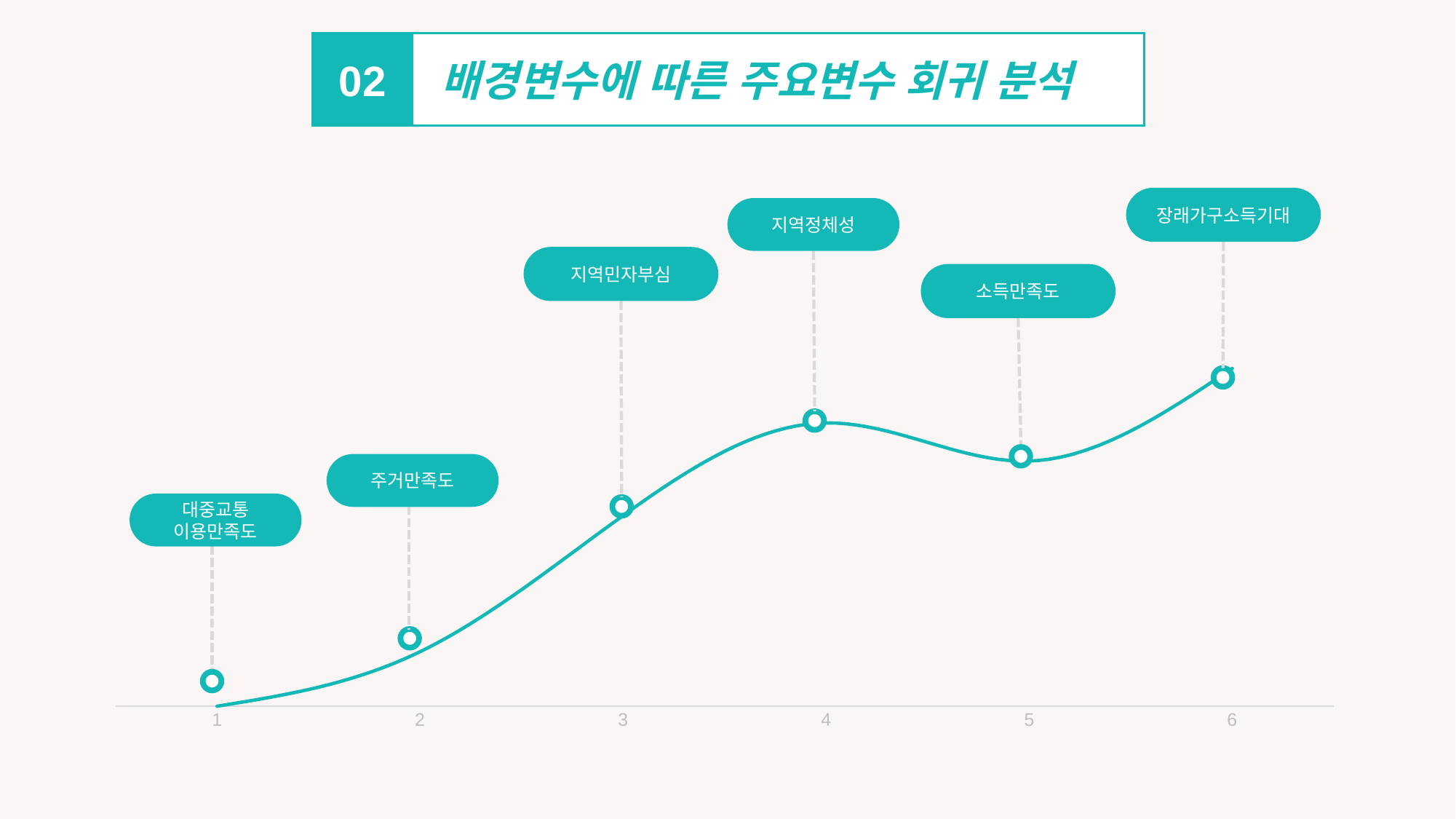

배경변수에 따른 주요변수 회귀 분석
02
장래가구소득기대
지역정체성
지역민자부심
소득만족도

### Chart

| Category | 계열 1 |
|---|---|
| 1 | 0.0 |
| 2 | 1.0 |
| 3 | 3.5 |
| 4 | 5.2 |
| 5 | 4.5 |
| 6 | 6.2 |

주거만족도
대중교통
이용만족도